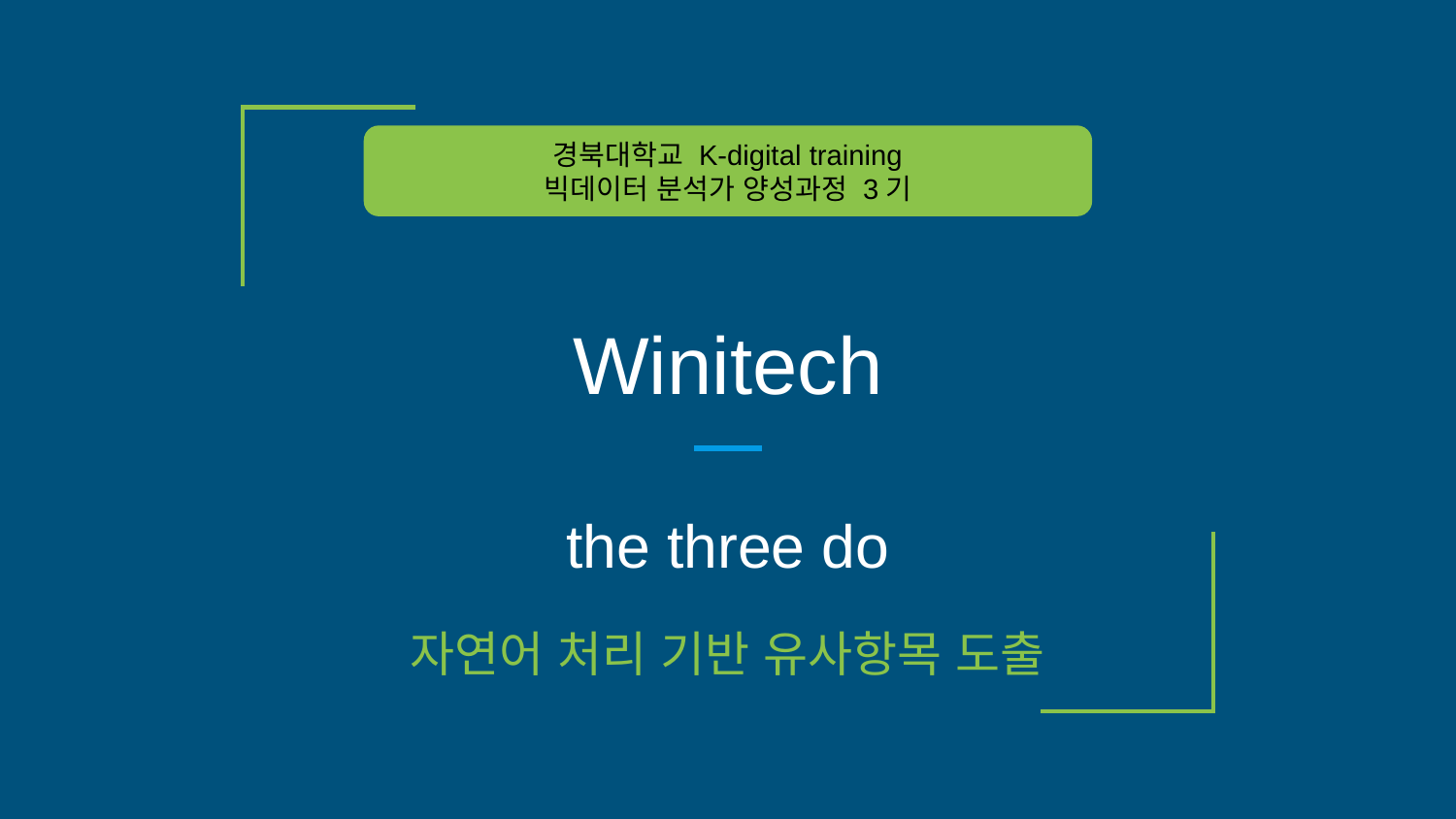

경북대학교 K-digital training
빅데이터 분석가 양성과정 3기
# Winitech

the three do
자연어 처리 기반 유사항목 도출